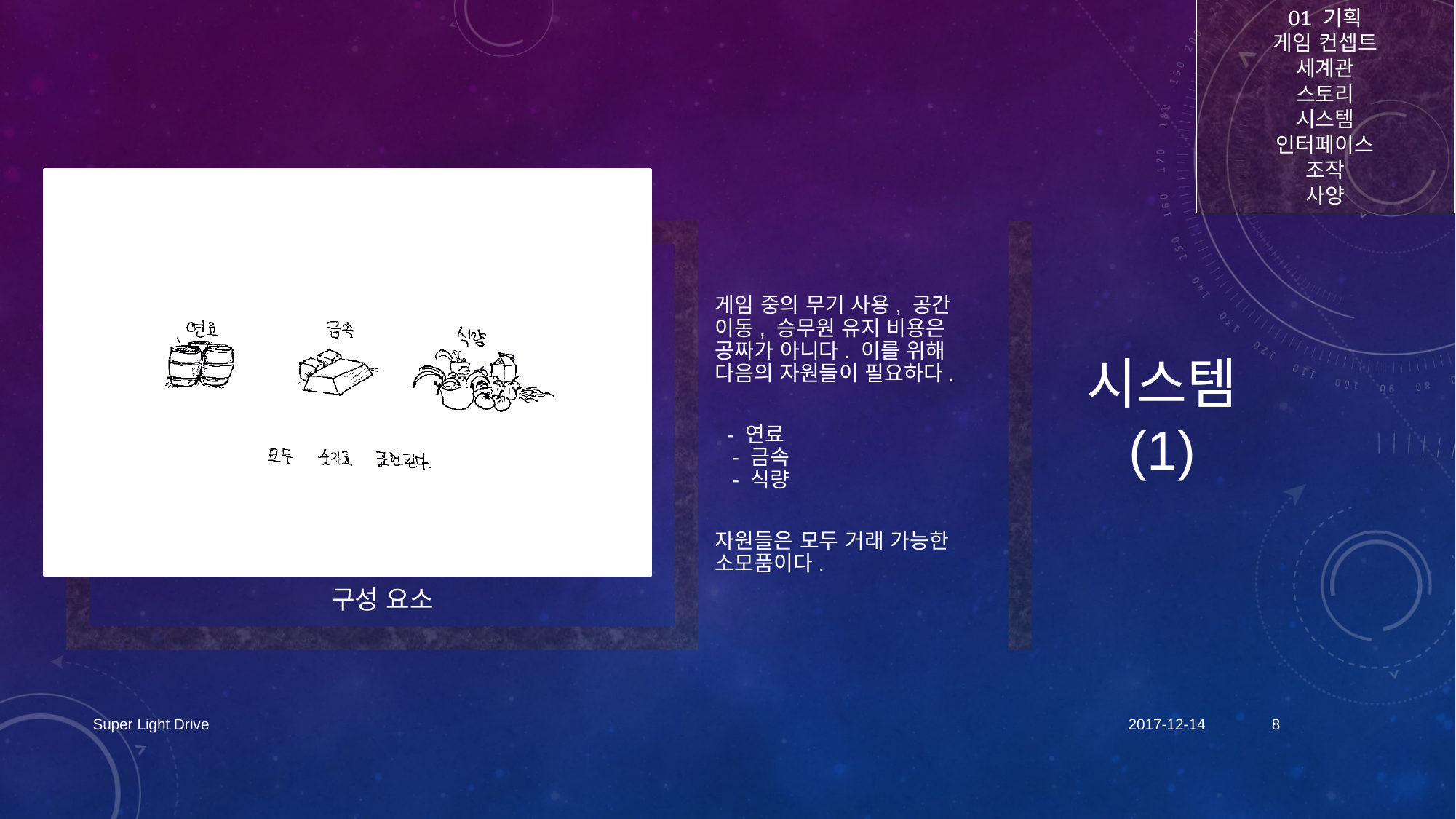

01 기획
게임 컨셉트
세계관
스토리
시스템
인터페이스
조작
사양
# 시스템 (1)

구성 요소
게임 중의 무기 사용, 공간 이동, 승무원 유지 비용은 공짜가 아니다. 이를 위해 다음의 자원들이 필요하다.

  - 연료
  - 금속
  - 식량

자원들은 모두 거래 가능한 소모품이다.
Super Light Drive
2017-12-14
8